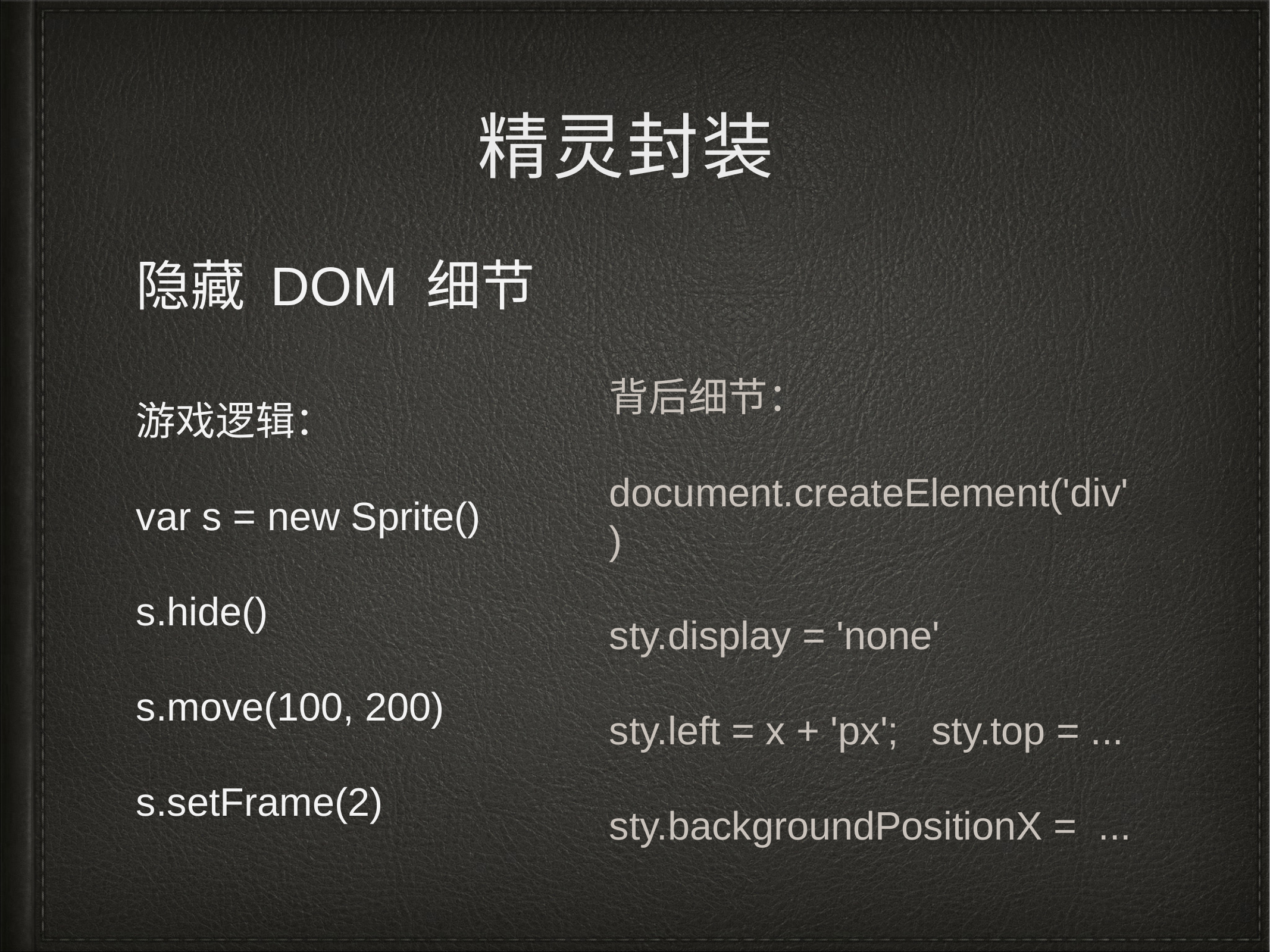

# 精灵封装
隐藏 DOM 细节
游戏逻辑：

var s = new Sprite()

s.hide()

s.move(100, 200)

s.setFrame(2)
背后细节：

document.createElement('div')

sty.display = 'none'

sty.left = x + 'px';   sty.top = ...

sty.backgroundPositionX =  ...